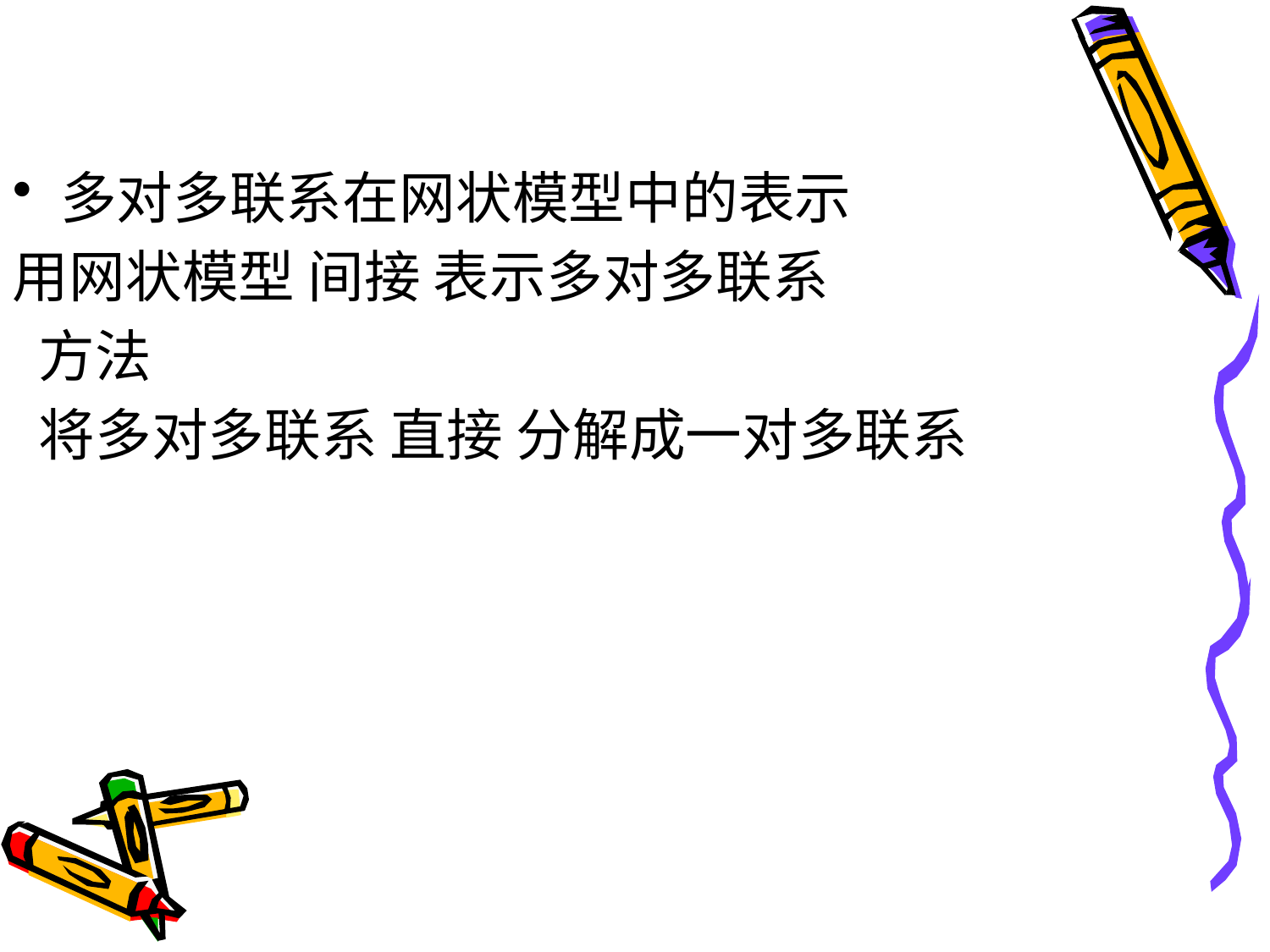

#
多对多联系在网状模型中的表示
用网状模型 间接 表示多对多联系
 方法
 将多对多联系 直接 分解成一对多联系